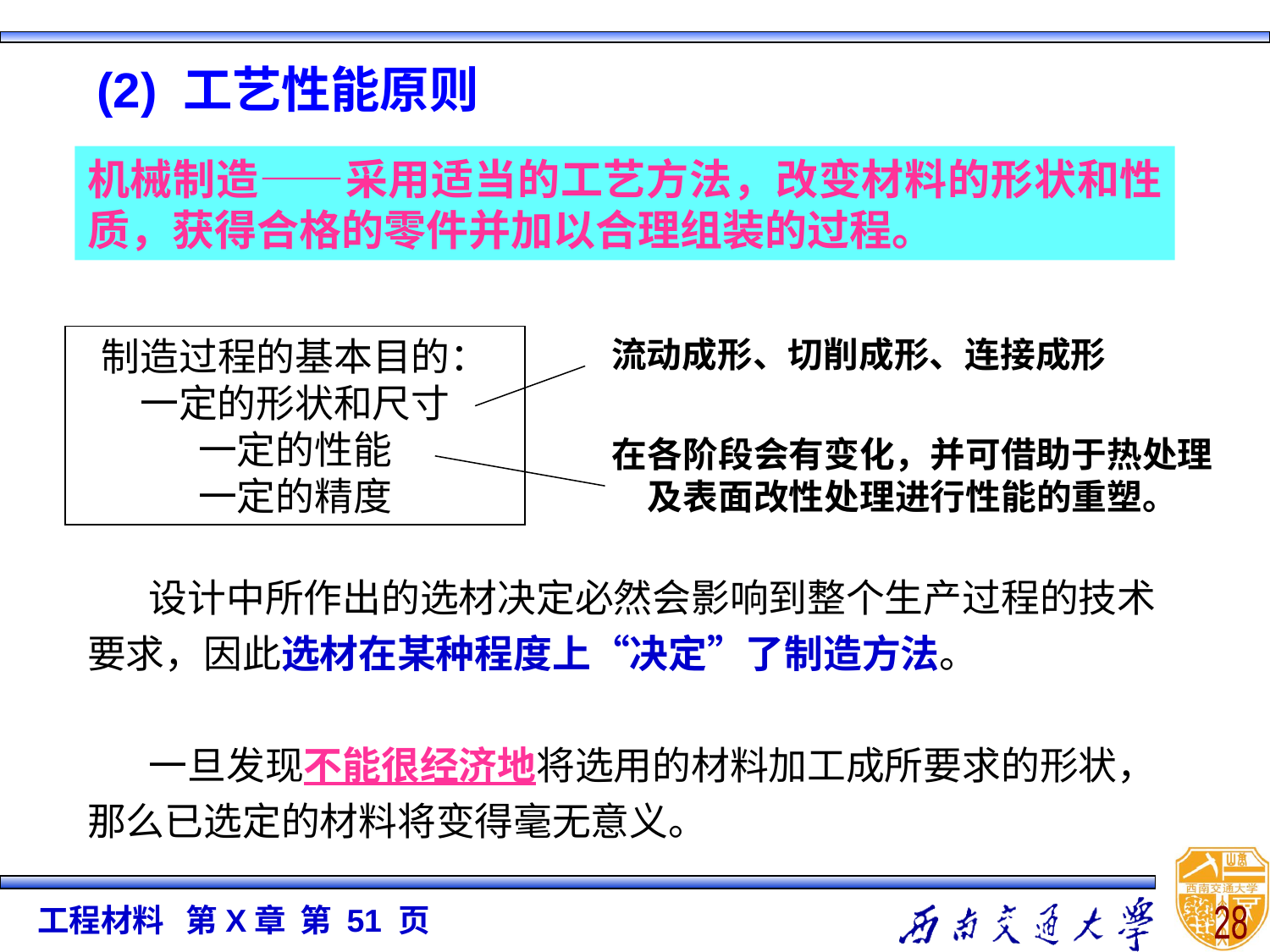

(2) 工艺性能原则
机械制造——采用适当的工艺方法，改变材料的形状和性质，获得合格的零件并加以合理组装的过程。
制造过程的基本目的：
一定的形状和尺寸
一定的性能
一定的精度
流动成形、切削成形、连接成形

在各阶段会有变化，并可借助于热处理及表面改性处理进行性能的重塑。

      设计中所作出的选材决定必然会影响到整个生产过程的技术要求，因此选材在某种程度上“决定”了制造方法。

      一旦发现不能很经济地将选用的材料加工成所要求的形状，那么已选定的材料将变得毫无意义。
28